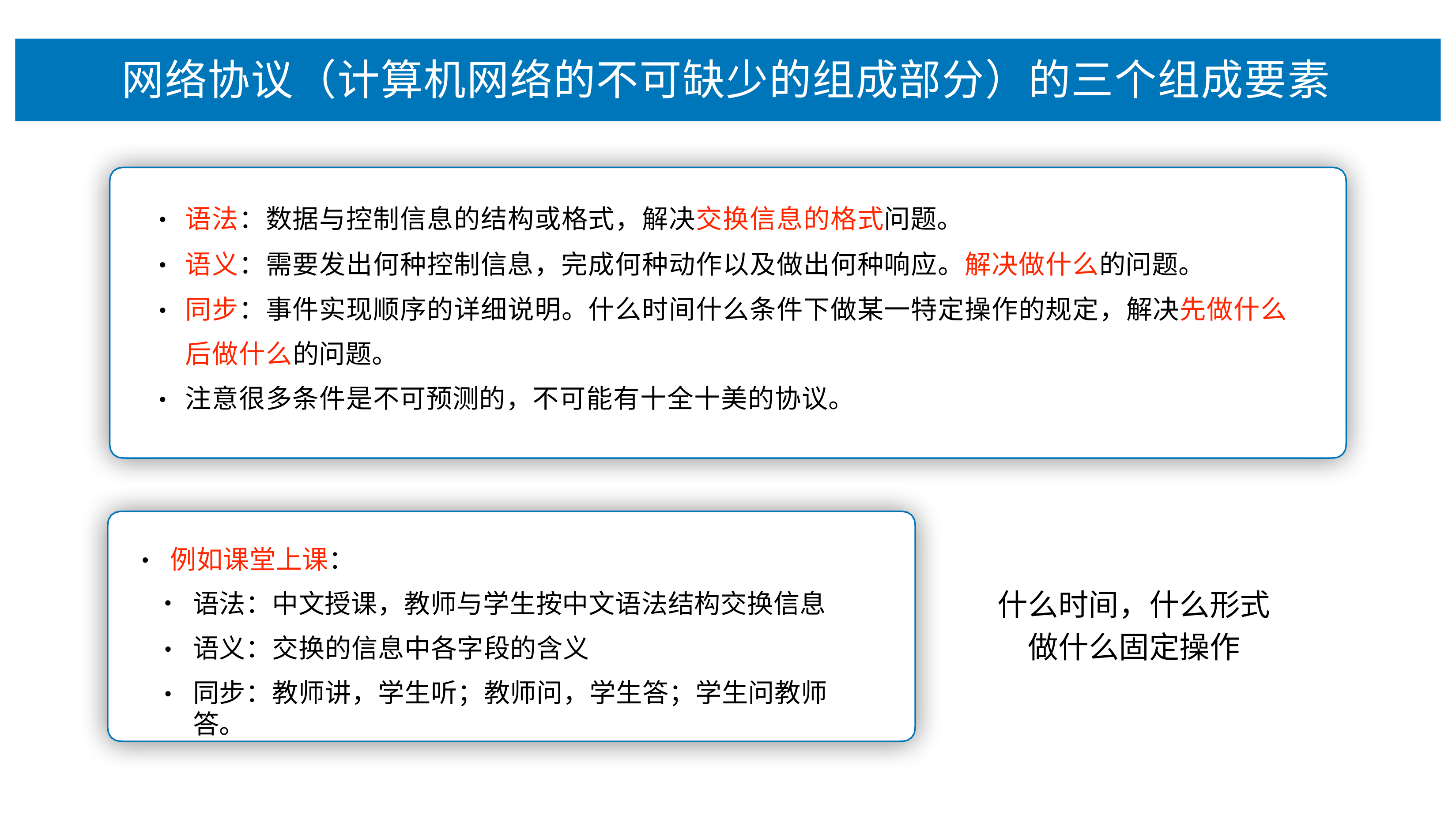

# ⽹络协议（计算机⽹络的不可缺少的组成部分）的三个组成要素

语法：数据与控制信息的结构或格式，解决交换信息的格式问题。
语义：需要发出何种控制信息，完成何种动作以及做出何种响应。解决做什么的问题。
同步：事件实现顺序的详细说明。什么时间什么条件下做某⼀特定操作的规定，解决先做什么 后做什么的问题。
注意很多条件是不可预测的，不可能有⼗全⼗美的协议。
•
•
•
•

例如课堂上课：
•
语法：中⽂授课，教师与学⽣按中⽂语法结构交换信息 语义：交换的信息中各字段的含义
同步：教师讲，学⽣听；教师问，学⽣答；学⽣问教师答。
什么时间，什么形式 做什么固定操作
•
•